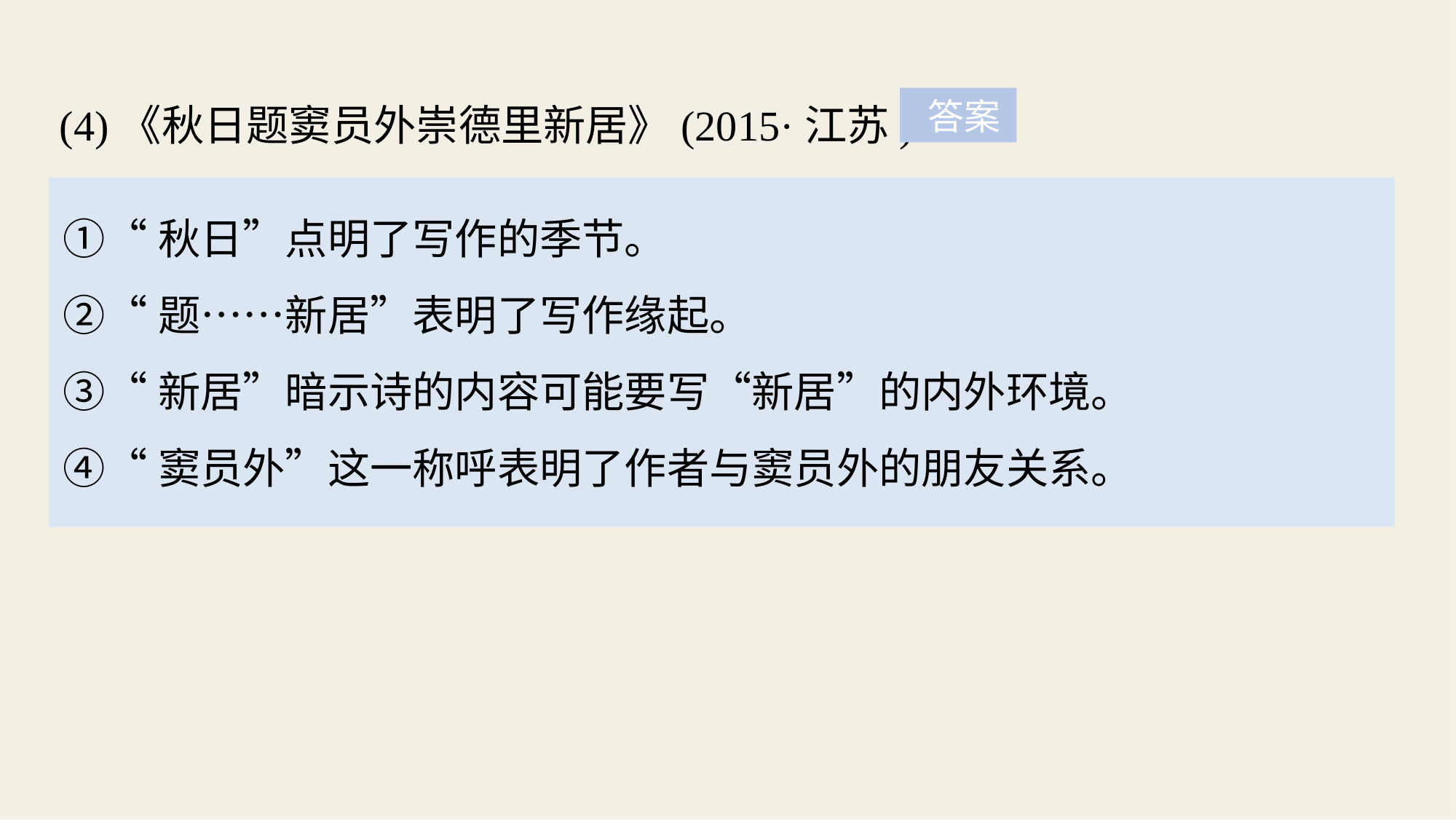

(4)《秋日题窦员外崇德里新居》(2015·江苏)
 答案

①“秋日”点明了写作的季节。
②“题……新居”表明了写作缘起。
③“新居”暗示诗的内容可能要写“新居”的内外环境。
④“窦员外”这一称呼表明了作者与窦员外的朋友关系。